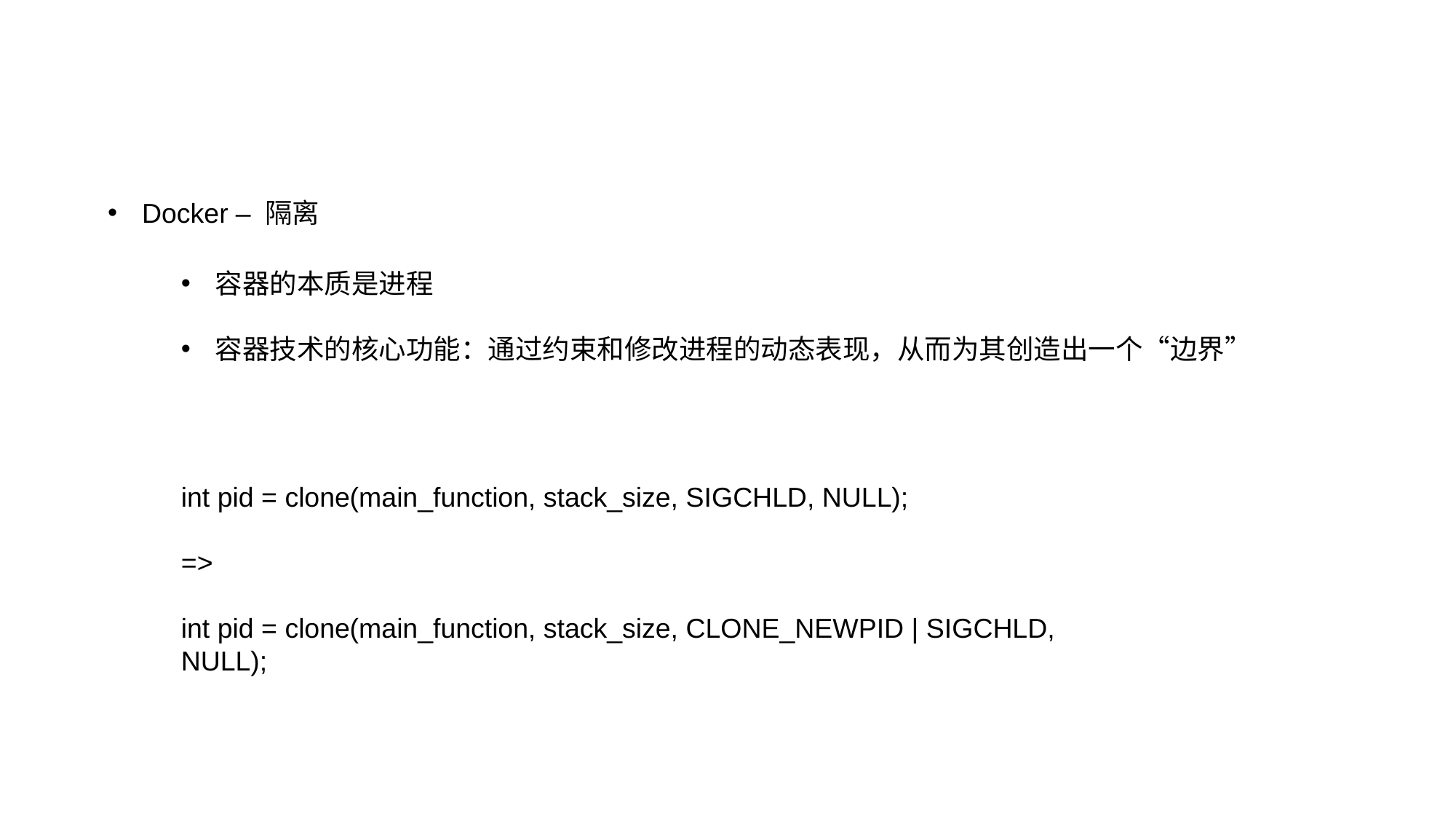

Docker – 隔离
容器的本质是进程

容器技术的核心功能：通过约束和修改进程的动态表现，从而为其创造出一个“边界”
int pid = clone(main_function, stack_size, SIGCHLD, NULL);

=>

int pid = clone(main_function, stack_size, CLONE_NEWPID | SIGCHLD, NULL);